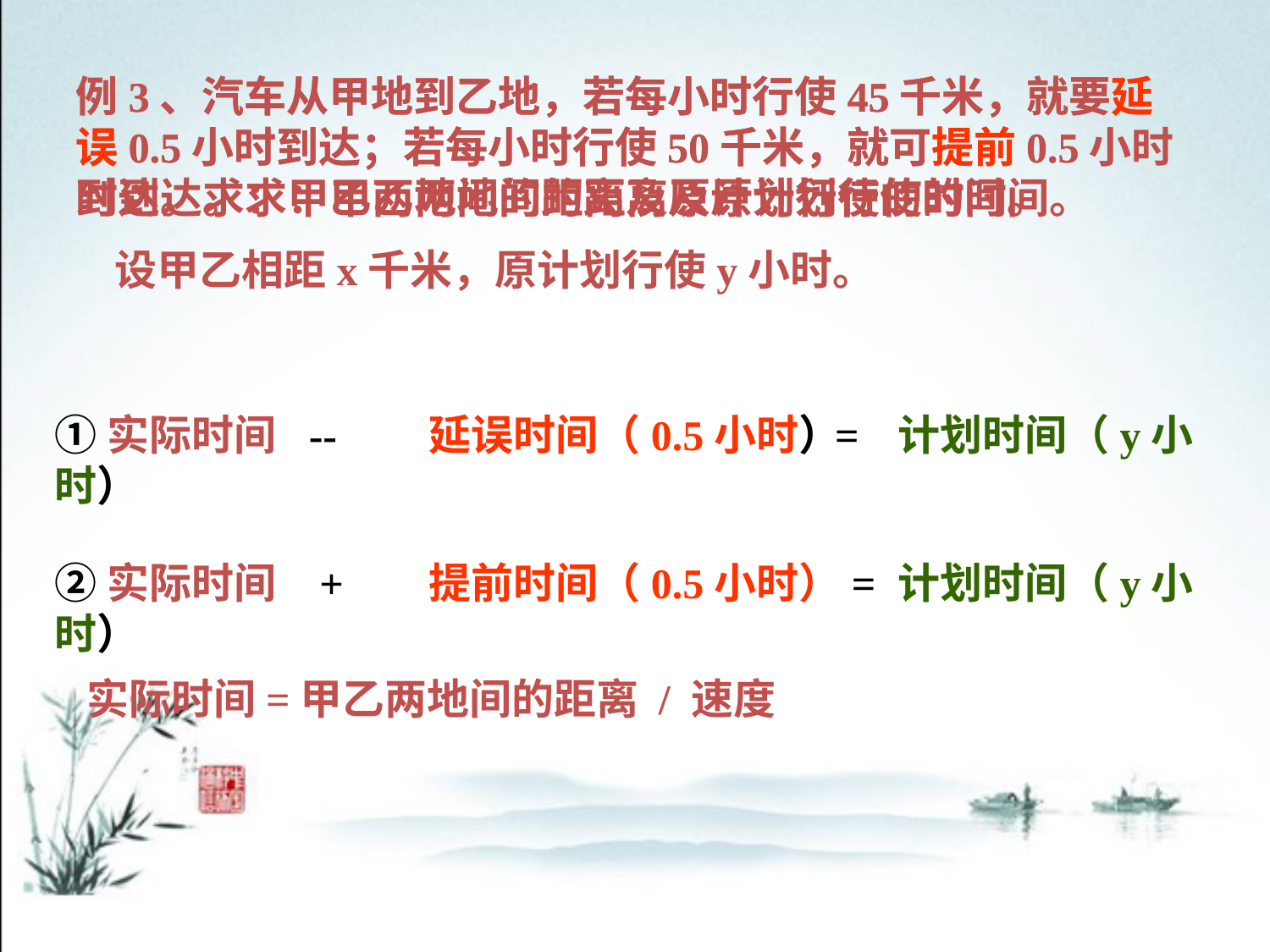

例3、汽车从甲地到乙地，若每小时行使45千米，就要延误0.5小时到达；若每小时行使50千米，就可提前0.5小时到达。求：甲乙两地间的距离及原计划行使的时间。
例3、汽车从甲地到乙地，若每小时行使45千米，就要延误0.5小时到达；若每小时行使50千米，就可提前0.5小时到达。求：甲乙两地间的距离及原计划行使的时间。
   设甲乙相距x千米，原计划行使y小时。
①实际时间                延误时间（0.5小时）      计划时间（y小时）
                   --                                               =
②实际时间                提前时间（0.5小时）      计划时间（y小时）
                   +                                                =
实际时间=甲乙两地间的距离 / 速度